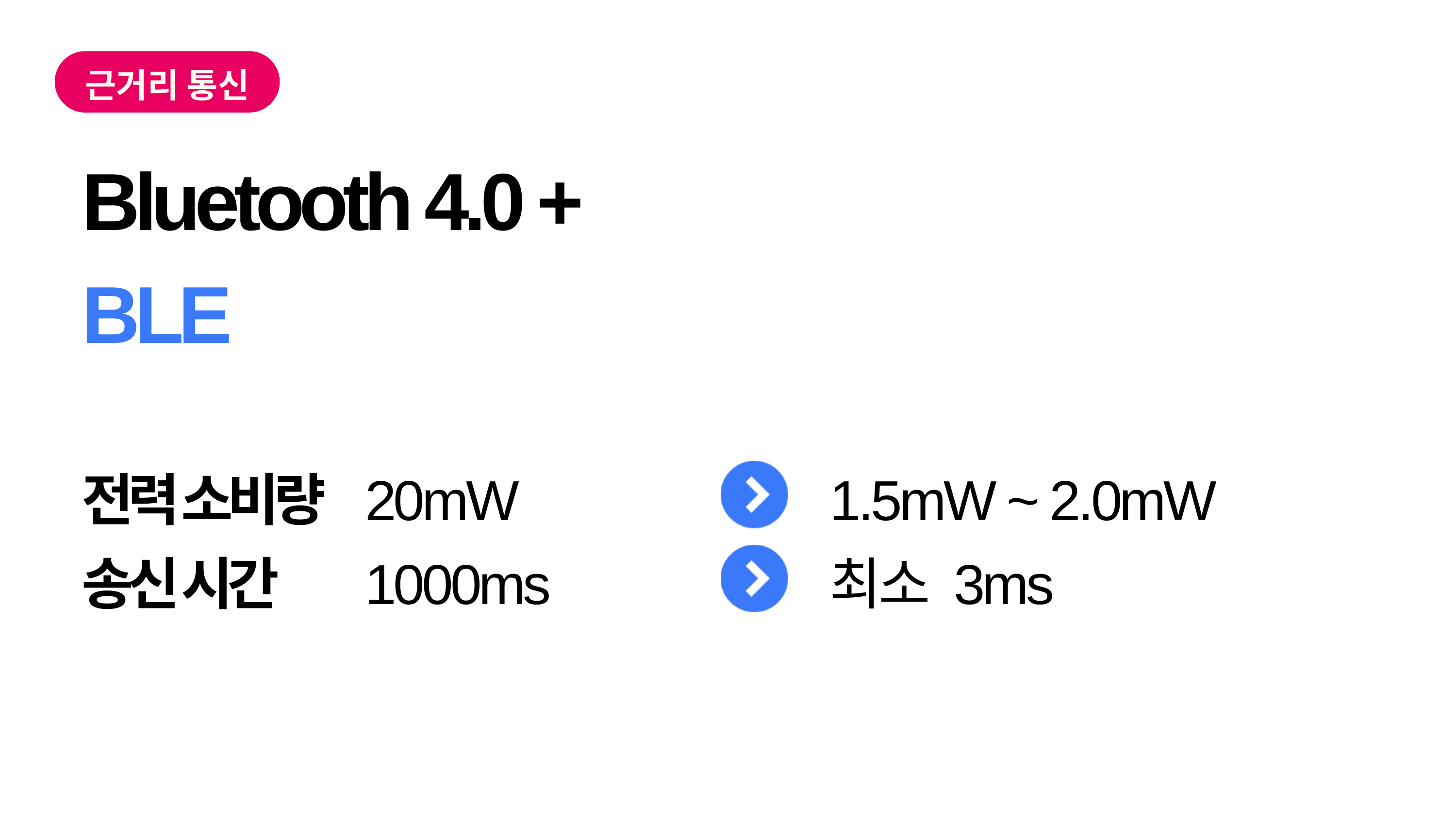

근거리 통신
Bluetooth 4.0 +
BLE
전력 소비량
20mW
1.5mW ~ 2.0mW

송신 시간
1000ms
최소 3ms